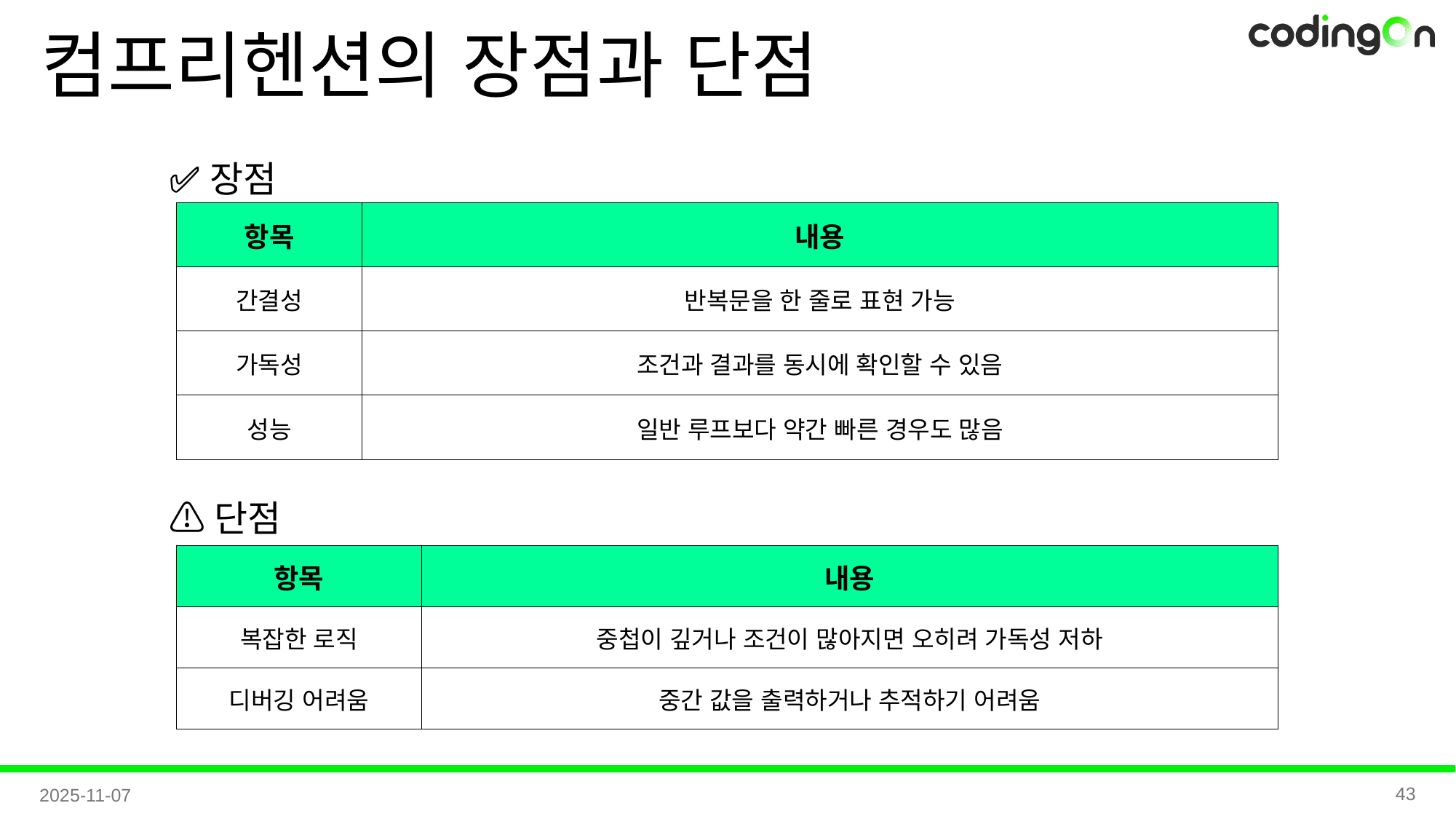

# 컴프리헨션의 장점과 단점
✅장점
| 항목 | 내용 |
| --- | --- |
| 간결성 | 반복문을 한 줄로 표현 가능 |
| 가독성 | 조건과 결과를 동시에 확인할 수 있음 |
| 성능 | 일반 루프보다 약간 빠른 경우도 많음 |
⚠️단점
| 항목 | 내용 |
| --- | --- |
| 복잡한 로직 | 중첩이 깊거나 조건이 많아지면 오히려 가독성 저하 |
| 디버깅 어려움 | 중간 값을 출력하거나 추적하기 어려움 |
43
2025-11-07